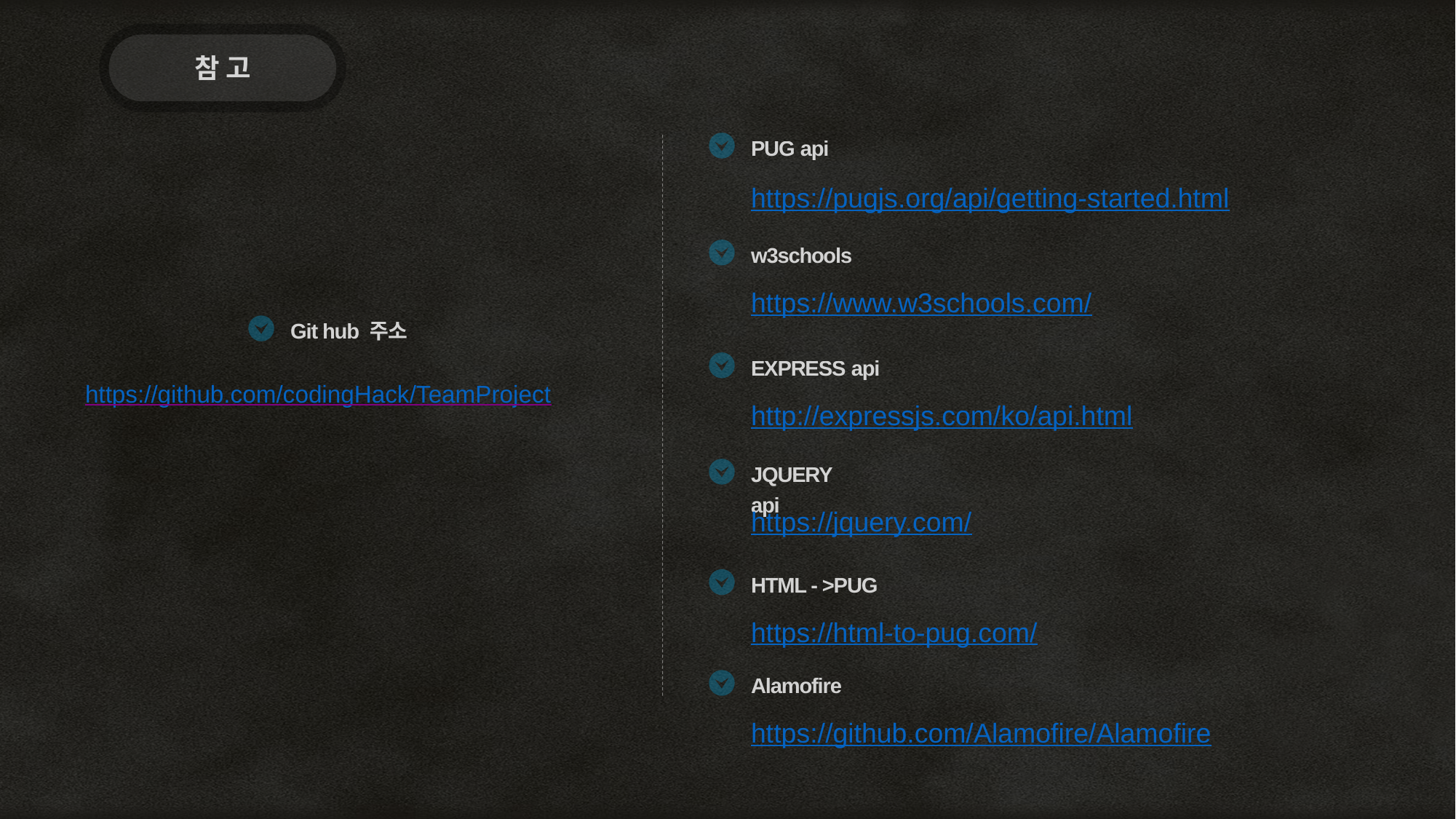

참 고
PUG api

https://pugjs.org/api/getting-started.html

w3schools

https://www.w3schools.com/

Git hub 주소

EXPRESS api

https://github.com/codingHack/TeamProject
http://expressjs.com/ko/api.html

JQUERY api

https://jquery.com/
HTML - >PUG

https://html-to-pug.com/
Alamofire

https://github.com/Alamofire/Alamofire